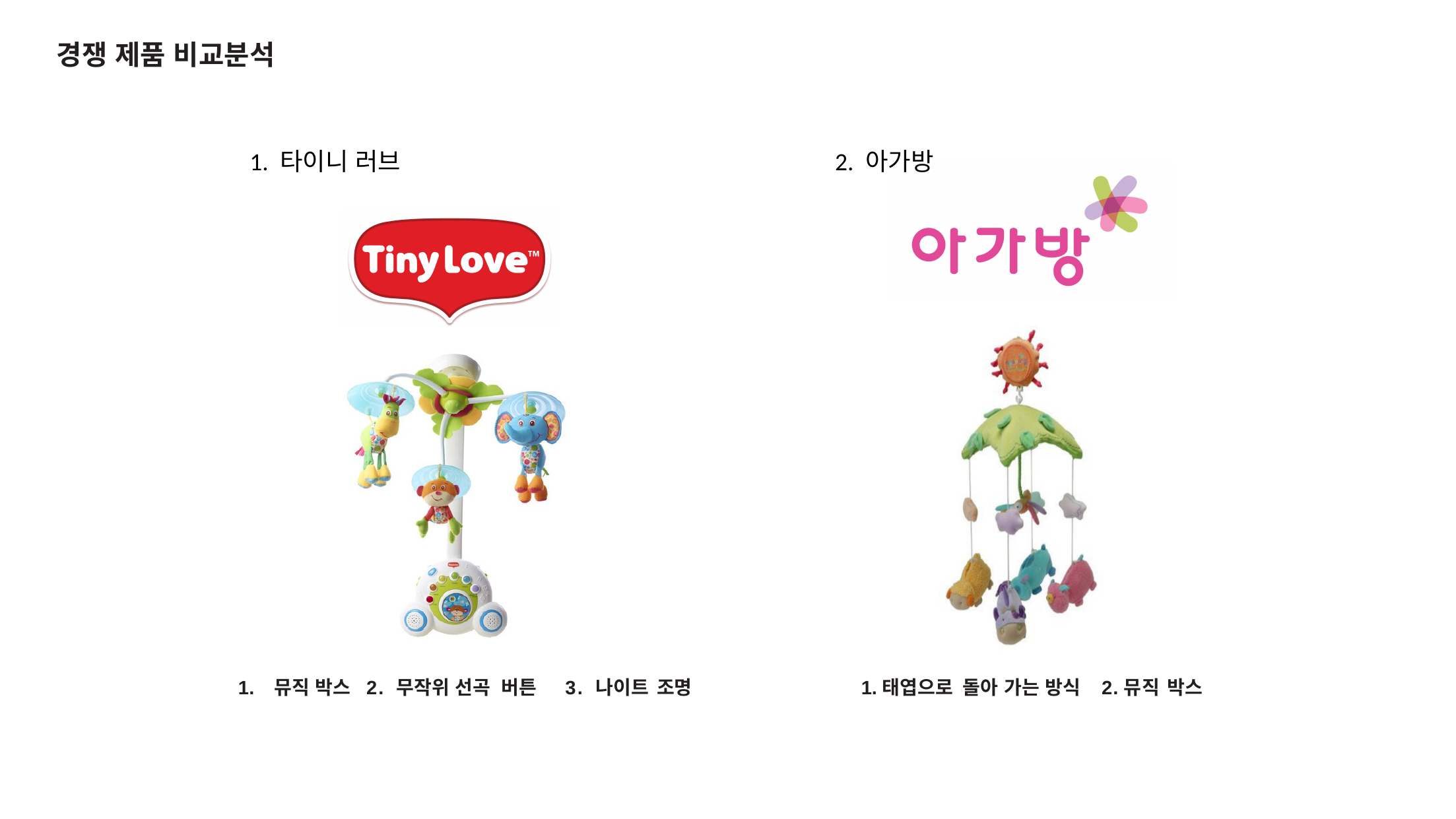

# 경쟁 제품 비교분석
1. 타이니 러브
2. 아가방

1.  뮤직 박스  2. 무작위 선곡 버튼
3. 나이트 조명
1.태엽으로 돌아 가는 방식   2.뮤직 박스